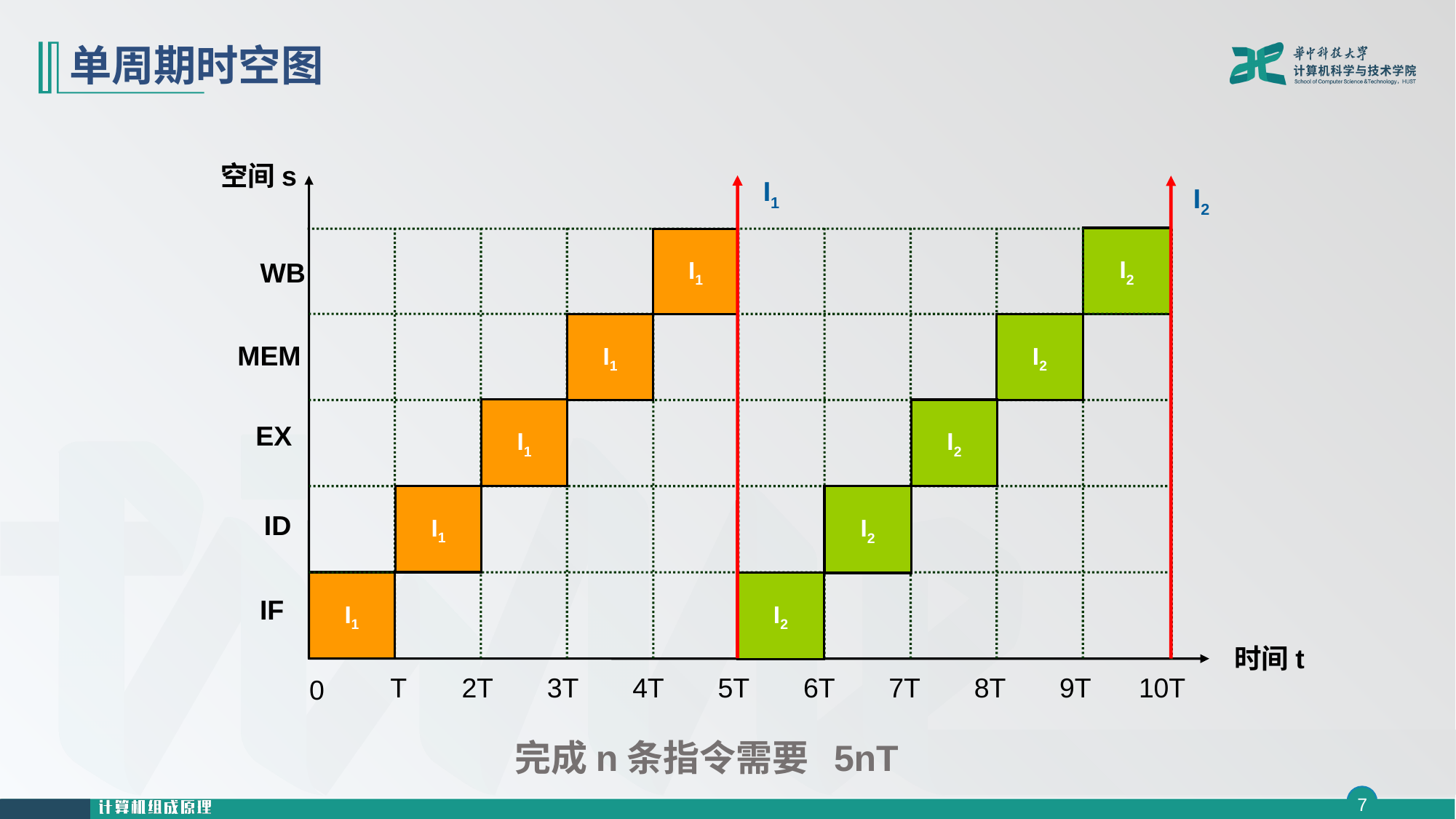

# 单周期时空图
空间s
I1

I2

I2

I1

WB
I2

I1
MEM
I1
I2

EX
I1
I2

ID
I1

I2
IF
时间t

T
2T
3T
4T
5T
6T
7T
8T
9T
10T
0
   完成n条指令需要  5nT